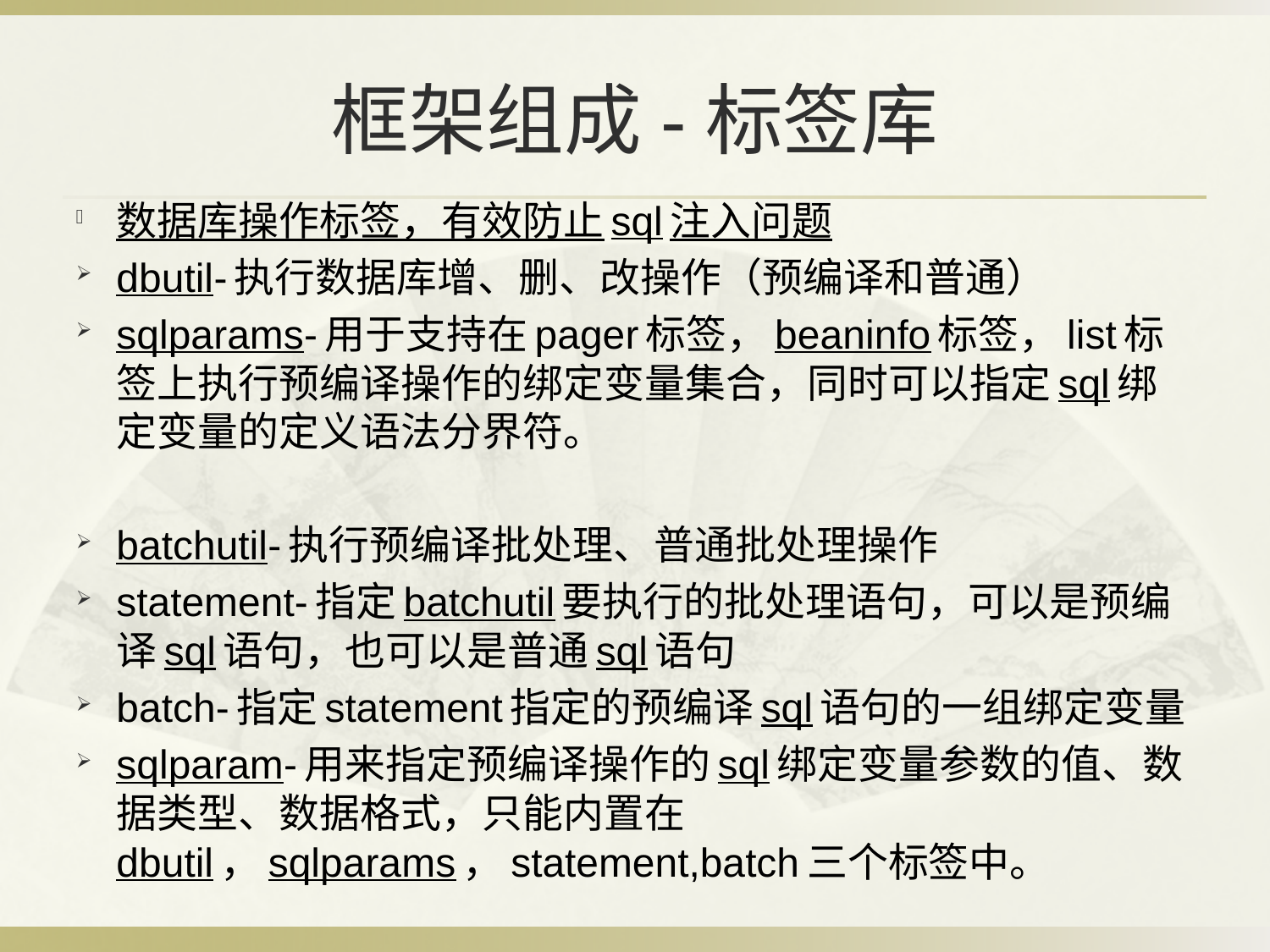

# 框架组成-标签库
数据库操作标签，有效防止sql注入问题
dbutil-执行数据库增、删、改操作（预编译和普通）
sqlparams-用于支持在pager标签，beaninfo标签，list标签上执行预编译操作的绑定变量集合，同时可以指定sql绑定变量的定义语法分界符。

batchutil-执行预编译批处理、普通批处理操作
statement-指定batchutil要执行的批处理语句，可以是预编译sql语句，也可以是普通sql语句
batch-指定statement指定的预编译sql语句的一组绑定变量
sqlparam-用来指定预编译操作的sql绑定变量参数的值、数据类型、数据格式，只能内置在dbutil，sqlparams，statement,batch三个标签中。